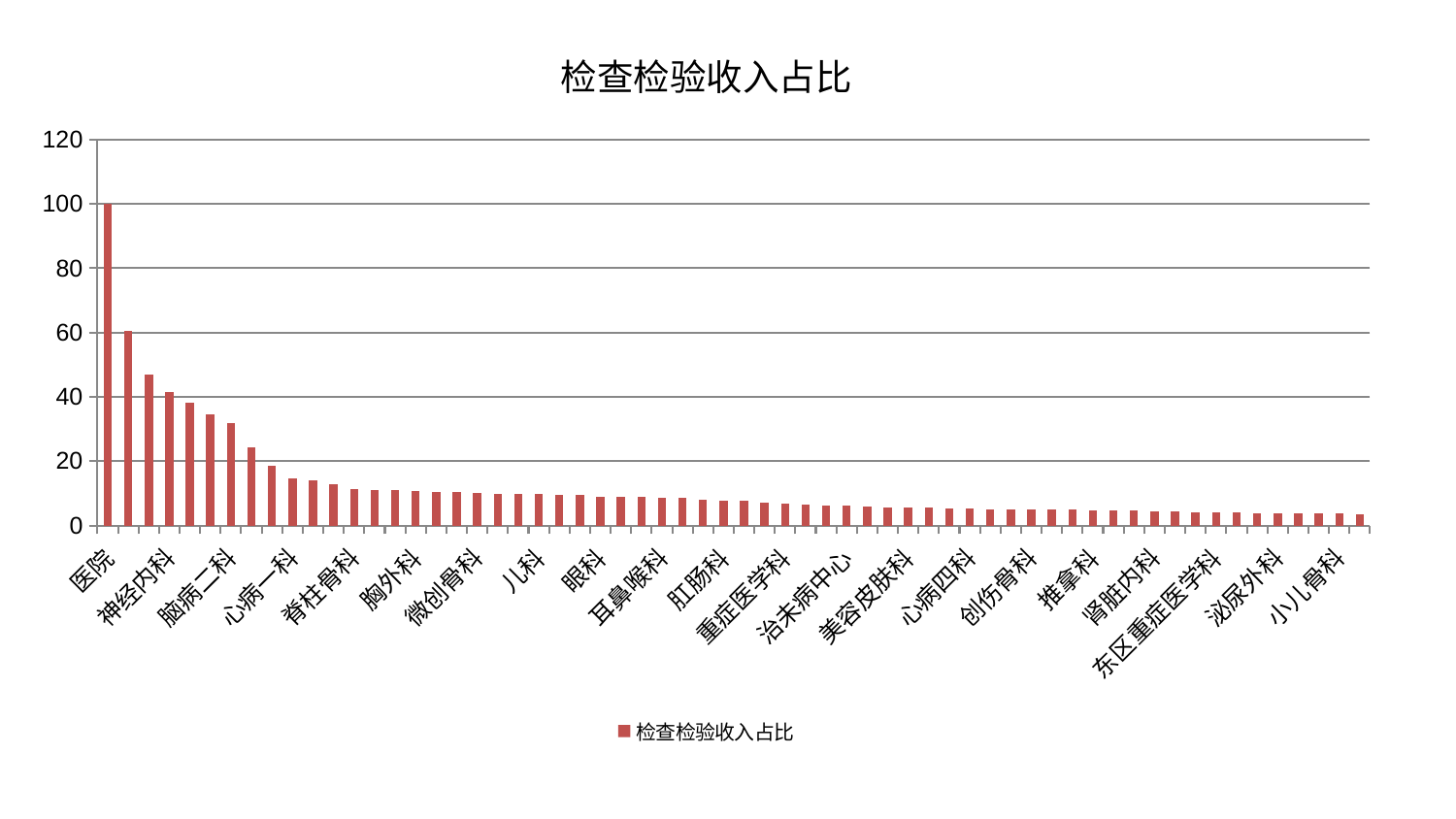

### Chart: 检查检验收入占比

| Category | 检查检验收入占比 |
|---|---|
| 医院 | 100.0 |
| 康复科 | 60.53439460103135 |
| 小儿推拿科 | 46.94827201210282 |
| 神经内科 | 41.530232278086146 |
| 乳腺甲状腺外科 | 38.08782237053878 |
| 普通外科 | 34.46600981055715 |
| 脑病二科 | 31.90319641401527 |
| 中医外治中心 | 24.29610135803554 |
| 肝胆外科 | 18.702426363293558 |
| 心病一科 | 14.604129185570022 |
| 皮肤科 | 14.05106482821986 |
| 脾胃科消化科合并 | 12.905124554742986 |
| 脊柱骨科 | 11.207926771766212 |
| 西区重症医学科 | 11.13215264918863 |
| 综合内科 | 11.088605868252907 |
| 胸外科 | 10.622615295788279 |
| 心病二科 | 10.466023025448012 |
| 周围血管科 | 10.360119269610587 |
| 微创骨科 | 10.26043964141793 |
| 风湿病科 | 9.93937379816937 |
| 身心医学科 | 9.732630862124978 |
| 儿科 | 9.668981660519345 |
| 脑病一科 | 9.425340742499213 |
| 血液科 | 9.358357084851491 |
| 眼科 | 9.002974332602191 |
| 呼吸内科 | 8.918079161858362 |
| 运动损伤骨科 | 8.906934449766357 |
| 耳鼻喉科 | 8.732909368858262 |
| 内分泌科 | 8.543098367609831 |
| 脾胃病科 | 7.958073661614654 |
| 肛肠科 | 7.602449152537079 |
| 肿瘤内科 | 7.574313377563116 |
| 中医经典科 | 7.029291953932607 |
| 重症医学科 | 6.655023315324342 |
| 口腔科 | 6.549455755679997 |
| 脑病三科 | 6.25828292102362 |
| 治未病中心 | 6.096396448032965 |
| 针灸科 | 6.005014540099633 |
| 老年医学科 | 5.676733319048152 |
| 美容皮肤科 | 5.615338474171233 |
| 妇科 | 5.531590900157255 |
| 男科 | 5.170376599814411 |
| 心病四科 | 5.138740248620537 |
| 消化内科 | 5.1274964302030055 |
| 骨科 | 5.101670118942869 |
| 创伤骨科 | 4.958659817985361 |
| 心血管内科 | 4.934029962964108 |
| 妇二科 | 4.868828230971358 |
| 推拿科 | 4.816187806216654 |
| 妇科妇二科合并 | 4.7500017345438605 |
| 关节骨科 | 4.658747080651195 |
| 肾脏内科 | 4.514101414124092 |
| 东区肾病科 | 4.25673380961774 |
| 肝病科 | 4.058447668016109 |
| 东区重症医学科 | 4.026919469017403 |
| 心病三科 | 3.960830626862071 |
| 肾病科 | 3.7898571043742377 |
| 泌尿外科 | 3.7242099724616775 |
| 产科 | 3.7190602052604103 |
| 显微骨科 | 3.620935192051931 |
| 小儿骨科 | 3.6205976592844853 |
| 神经外科 | 3.5211953084745398 |
189